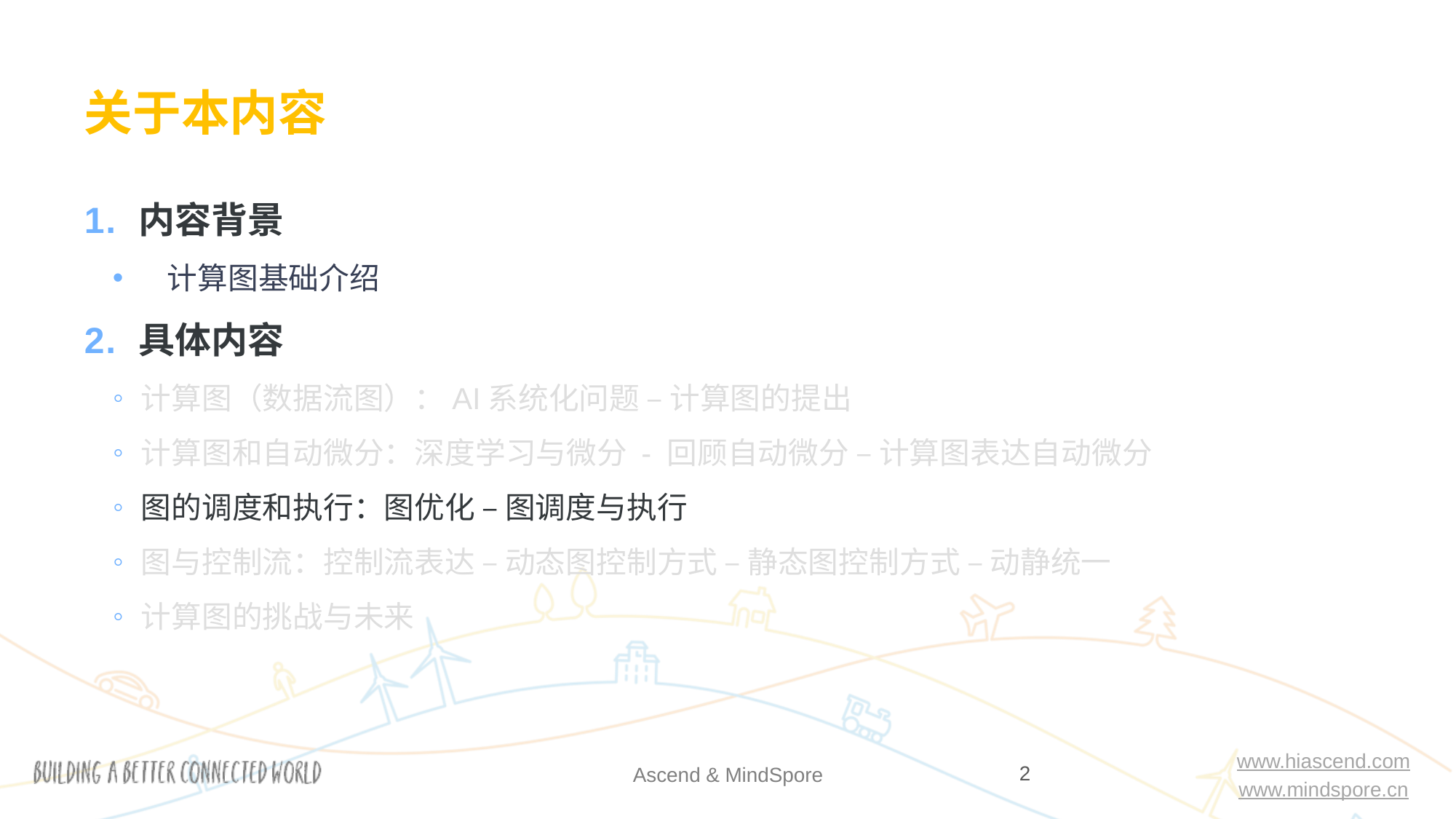

关于本内容
内容背景
计算图基础介绍
具体内容
计算图（数据流图）：AI系统化问题 – 计算图的提出
计算图和自动微分：深度学习与微分 - 回顾自动微分 – 计算图表达自动微分
图的调度和执行：图优化 – 图调度与执行
图与控制流：控制流表达 – 动态图控制方式 – 静态图控制方式 – 动静统一
计算图的挑战与未来